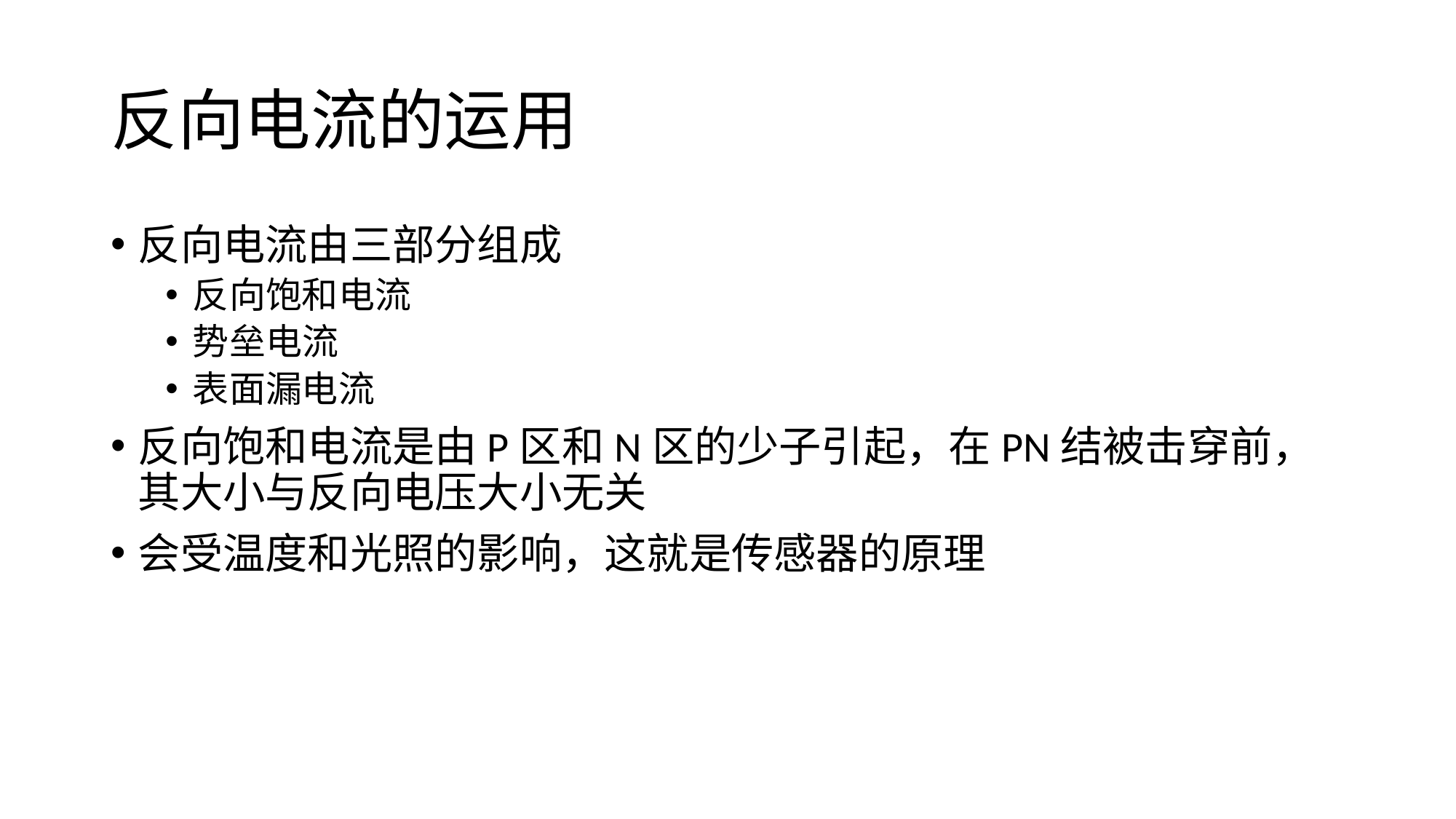

# 反向电流的运用
反向电流由三部分组成
反向饱和电流
势垒电流
表面漏电流
反向饱和电流是由P区和N区的少子引起，在PN结被击穿前，其大小与反向电压大小无关
会受温度和光照的影响，这就是传感器的原理